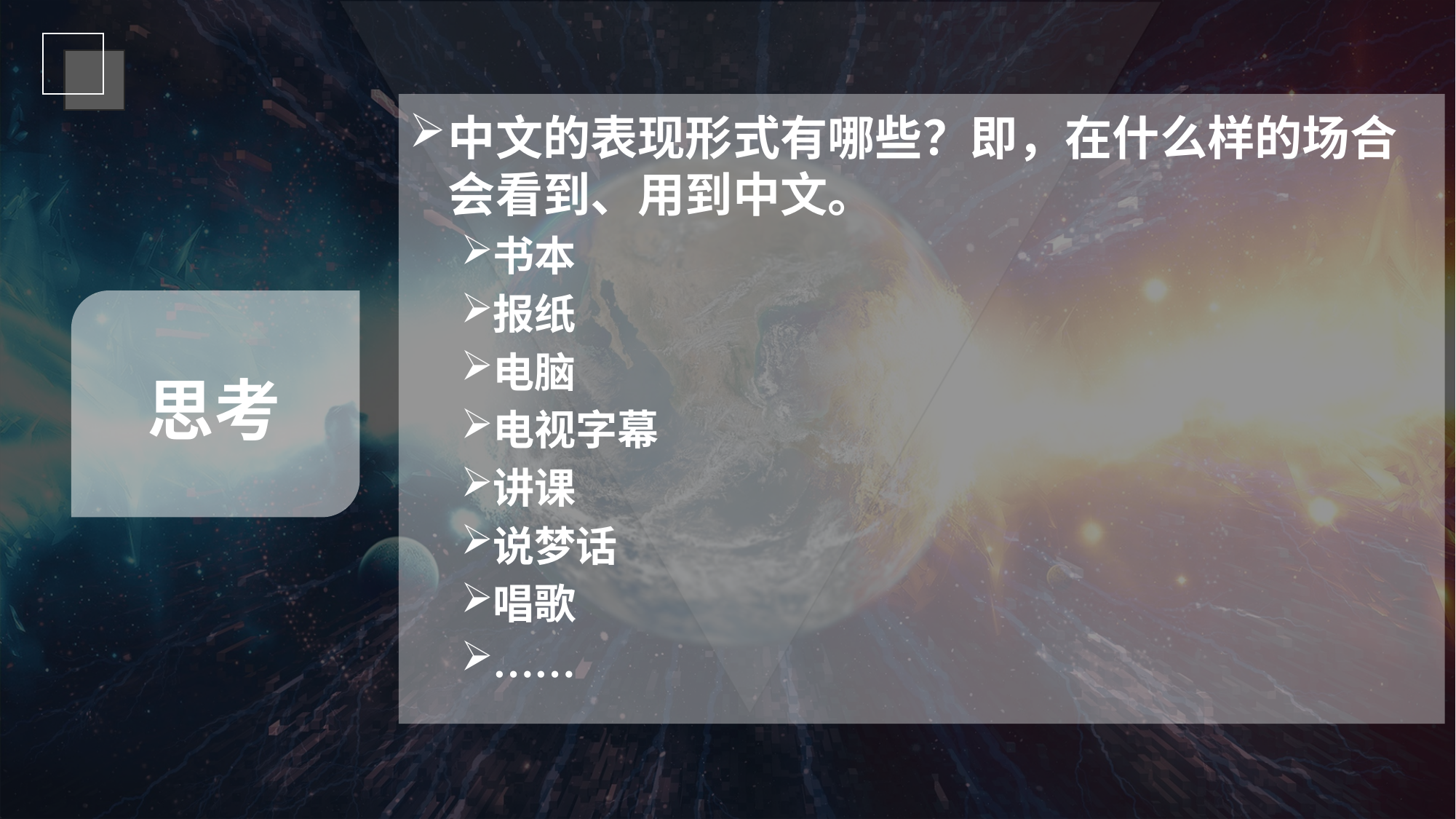

中文的表现形式有哪些？即，在什么样的场合会看到、用到中文。
书本
报纸
电脑
电视字幕
讲课
说梦话
唱歌
……

思考